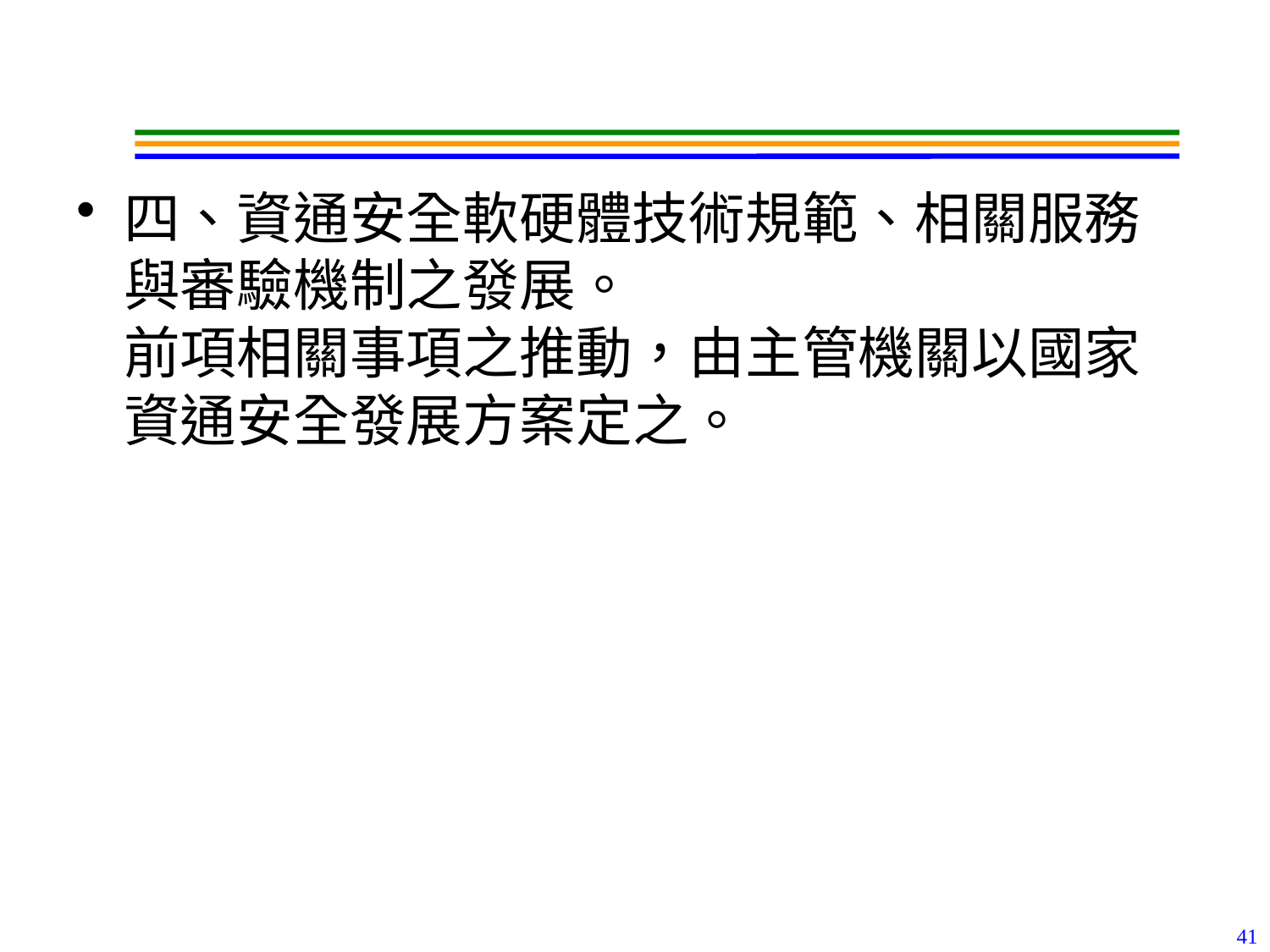

#
四、資通安全軟硬體技術規範、相關服務與審驗機制之發展。
前項相關事項之推動，由主管機關以國家資通安全發展方案定之。

41